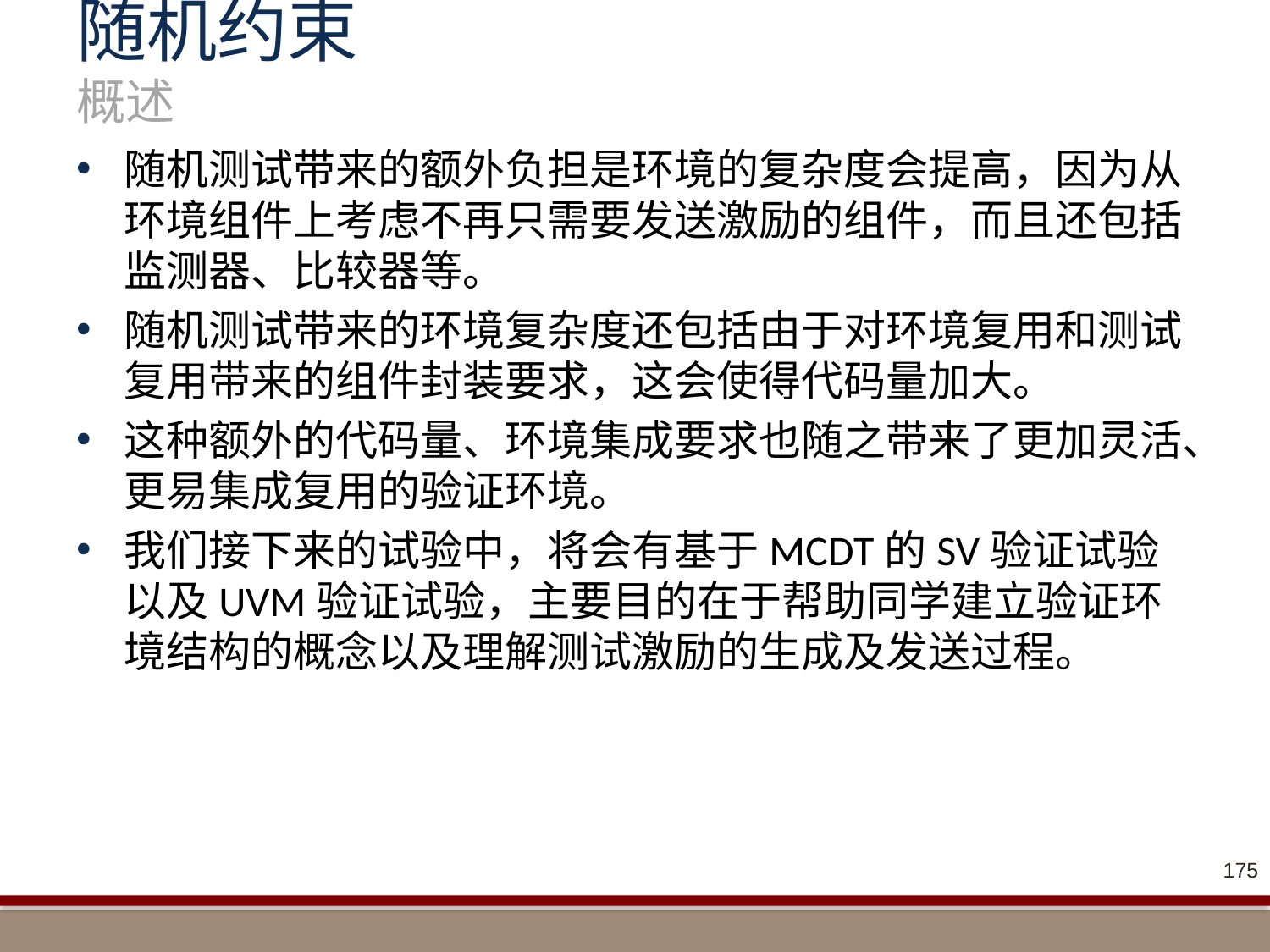

# 随机约束 概述
随机测试带来的额外负担是环境的复杂度会提高，因为从环境组件上考虑不再只需要发送激励的组件，而且还包括监测器、比较器等。
随机测试带来的环境复杂度还包括由于对环境复用和测试复用带来的组件封装要求，这会使得代码量加大。
这种额外的代码量、环境集成要求也随之带来了更加灵活、更易集成复用的验证环境。
我们接下来的试验中，将会有基于MCDT的SV验证试验以及UVM验证试验，主要目的在于帮助同学建立验证环境结构的概念以及理解测试激励的生成及发送过程。
175